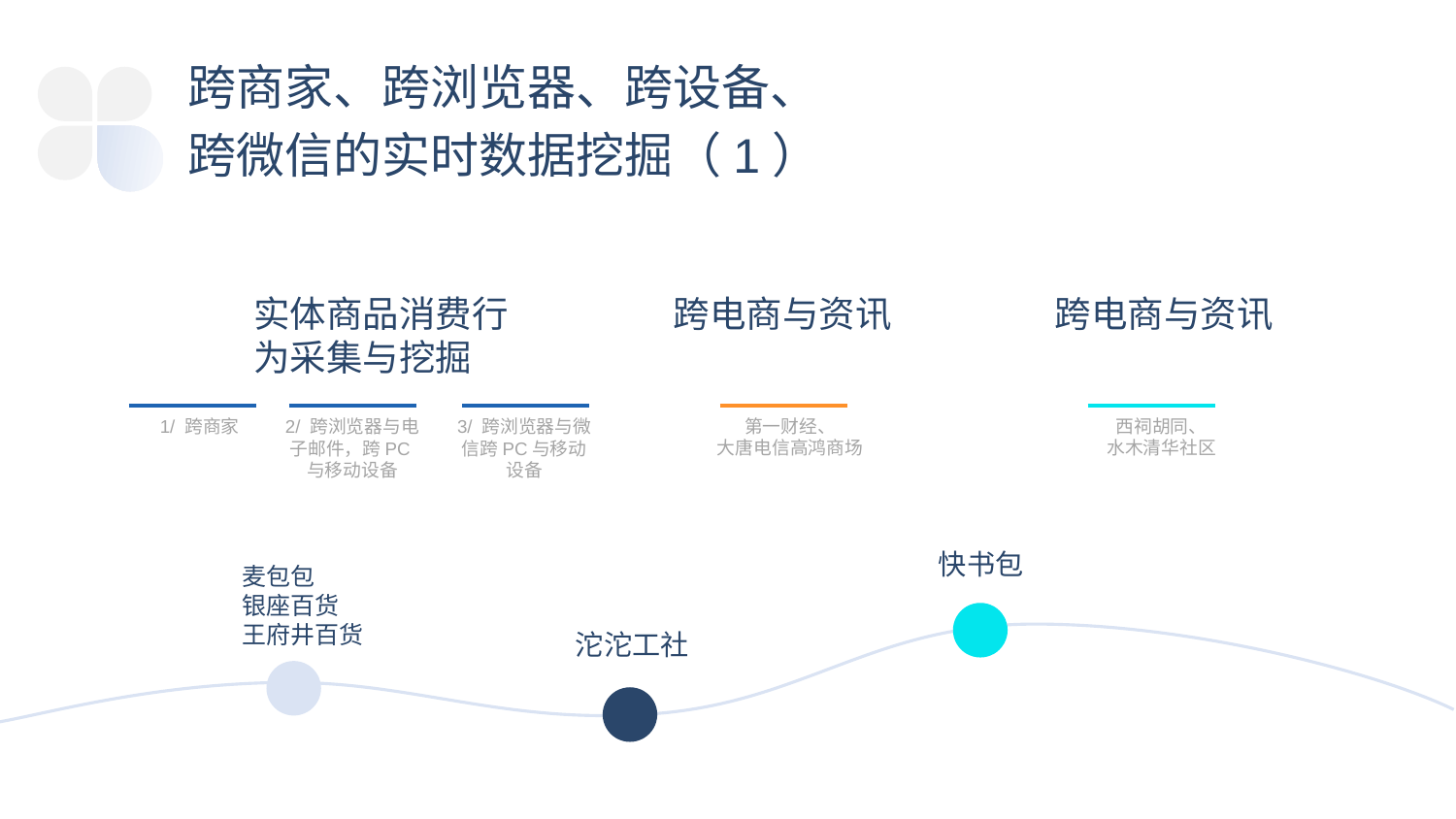

跨商家、跨浏览器、跨设备、
跨微信的实时数据挖掘（1）

实体商品消费行为采集与挖掘
跨电商与资讯
跨电商与资讯

1/ 跨商家
2/ 跨浏览器与电子邮件，跨PC与移动设备
3/ 跨浏览器与微信跨PC与移动设备
第一财经、
大唐电信高鸿商场
西祠胡同、
水木清华社区
快书包
麦包包
银座百货
王府井百货

沱沱工社